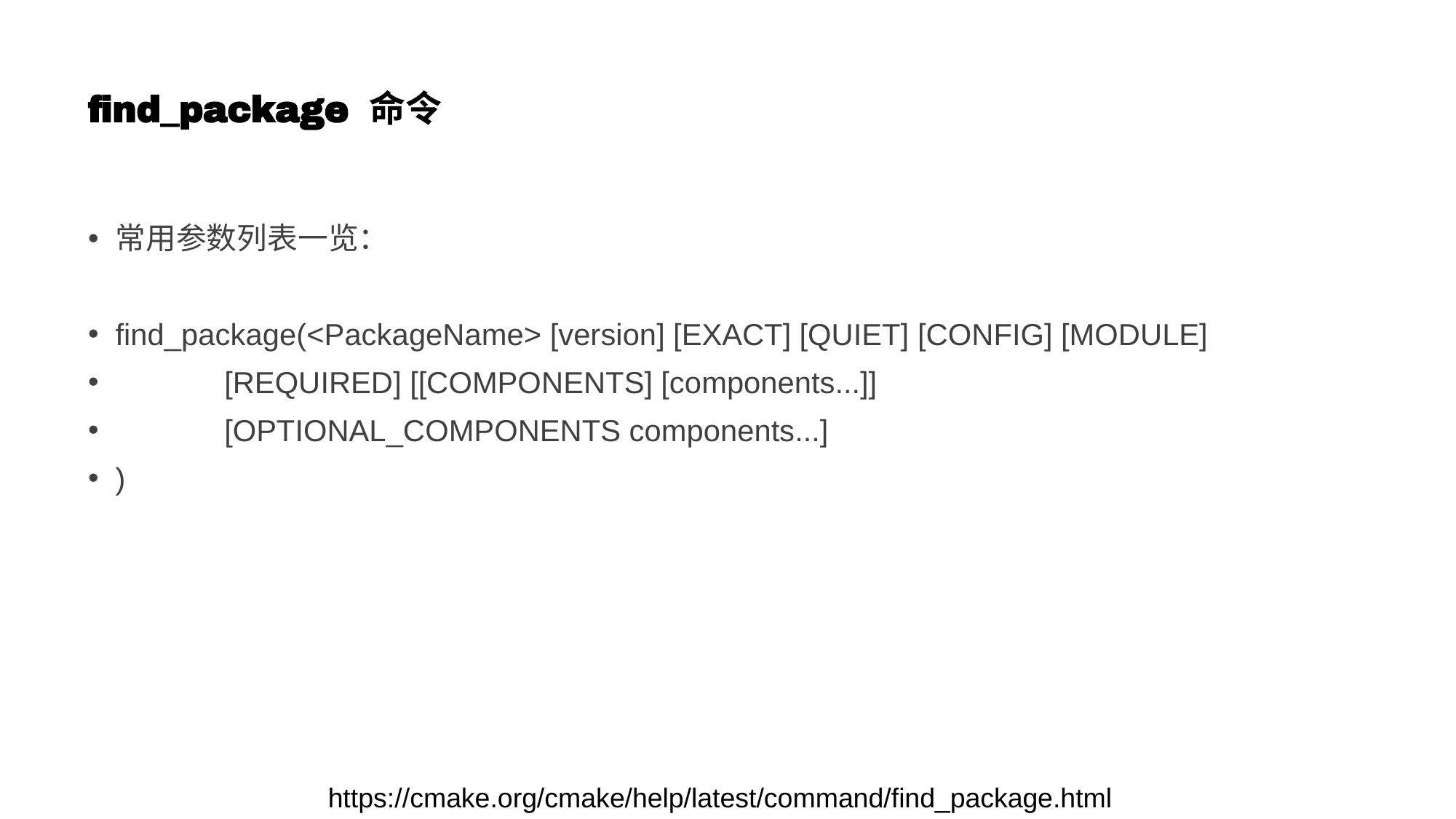

# find_package 命令
常用参数列表一览：

find_package(<PackageName> [version] [EXACT] [QUIET] [CONFIG] [MODULE]
             [REQUIRED] [[COMPONENTS] [components...]]
             [OPTIONAL_COMPONENTS components...]
)
https://cmake.org/cmake/help/latest/command/find_package.html